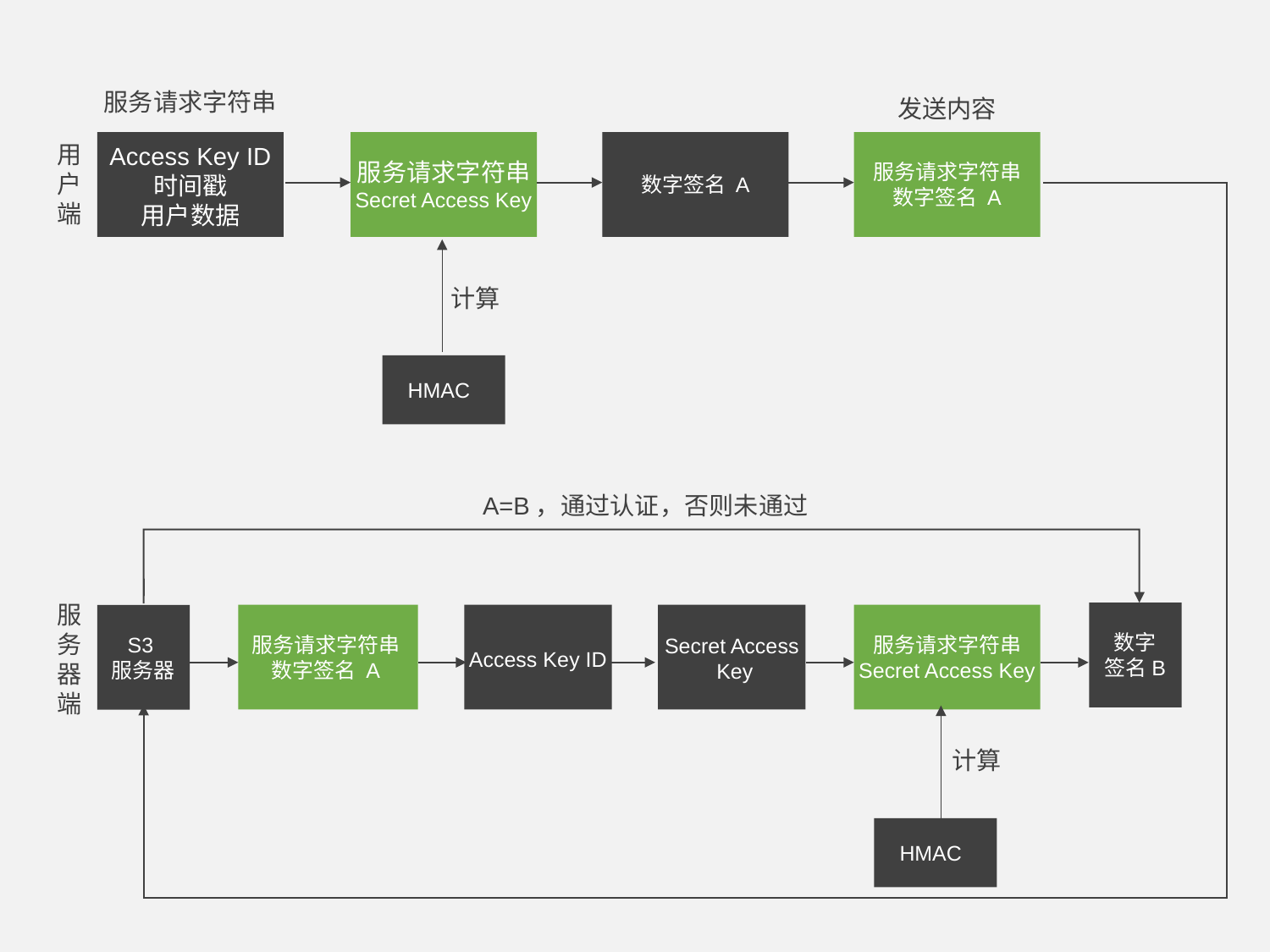

服务请求字符串
发送内容

用
户
端
Access Key ID
时间戳
用户数据
服务请求字符串
Secret Access Key
服务请求字符串
数字签名 A
数字签名 A

计算

HMAC
A=B，通过认证，否则未通过

服
务
器
端

数字
签名B
S3
服务器
服务请求字符串
数字签名 A
服务请求字符串
Secret Access Key
Secret Access
 Key
Access Key ID
计算

HMAC